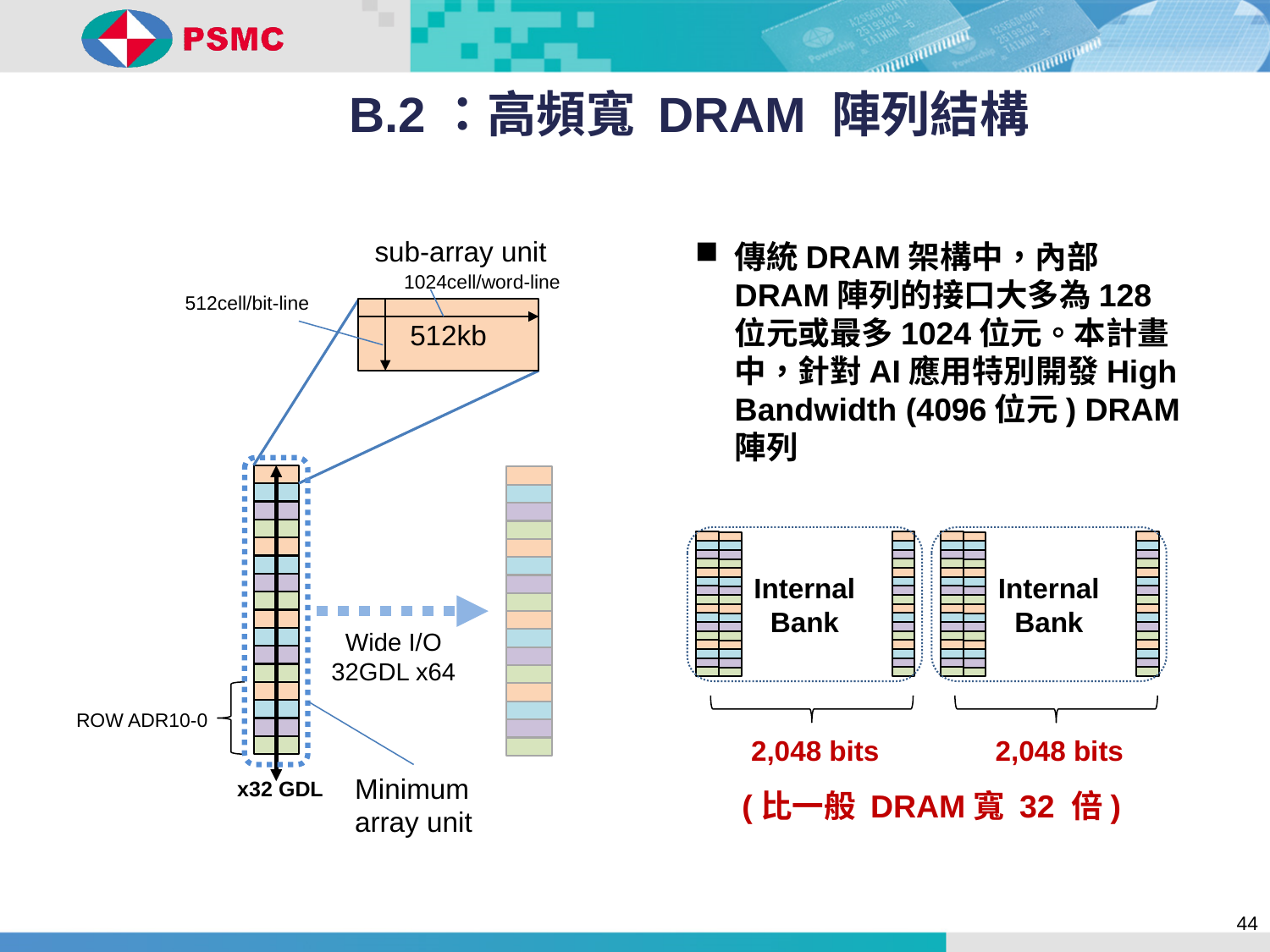

# B.2：高頻寬 DRAM 陣列結構
sub-array unit
1024cell/word-line
512cell/bit-line
512kb
傳統DRAM架構中，內部DRAM陣列的接口大多為128位元或最多1024位元。本計畫中，針對AI應用特別開發High Bandwidth (4096位元) DRAM陣列

Internal
Bank

2,048 bits
Internal
Bank

2,048 bits

Wide I/O
32GDL x64

ROW ADR10-0

Minimum
array unit
x32 GDL
(比一般 DRAM寬 32 倍)
44